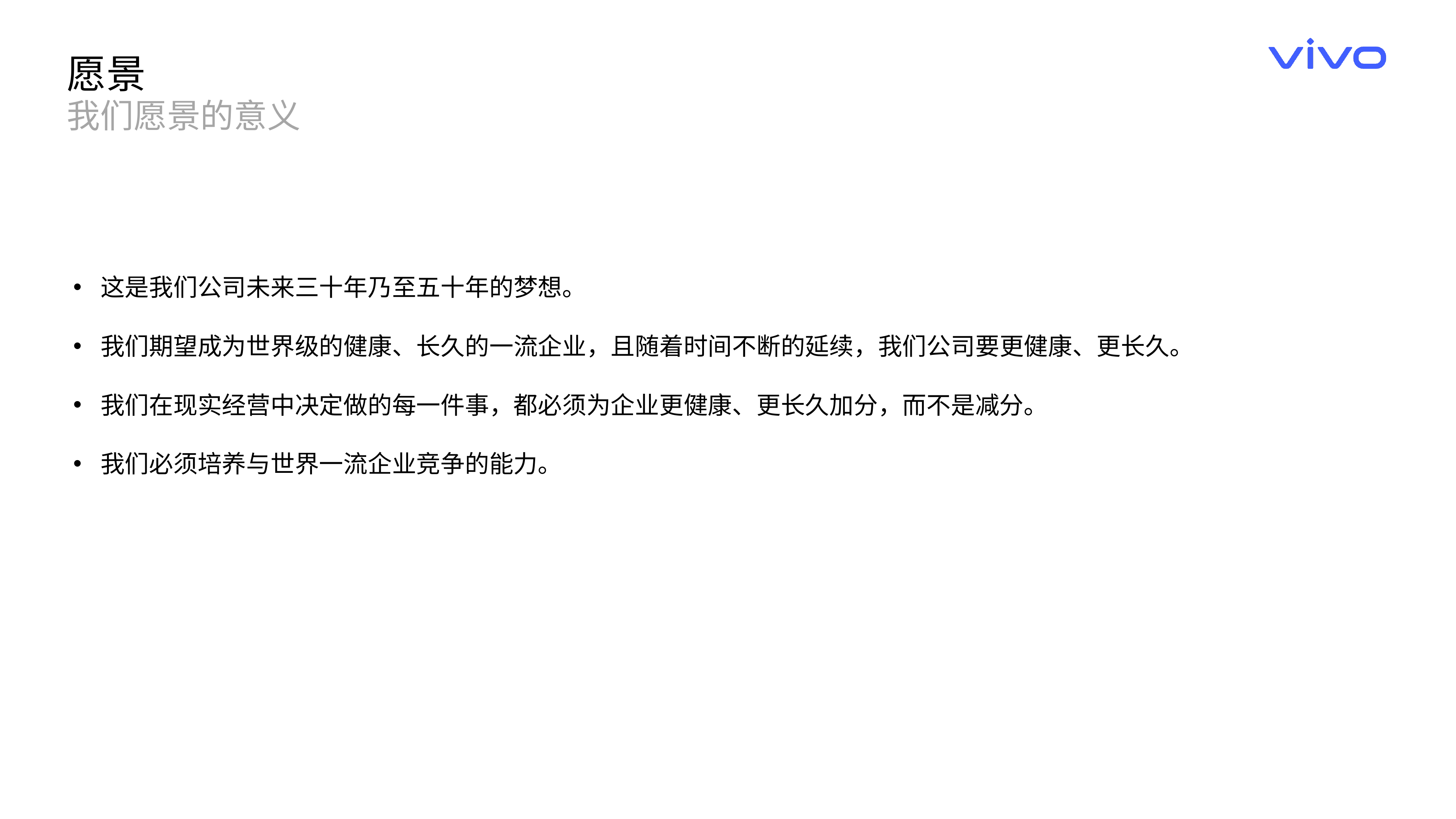

愿景
我们愿景的意义
这是我们公司未来三十年乃至五十年的梦想。
我们期望成为世界级的健康、长久的一流企业，且随着时间不断的延续，我们公司要更健康、更长久。
我们在现实经营中决定做的每一件事，都必须为企业更健康、更长久加分，而不是减分。
我们必须培养与世界一流企业竞争的能力。